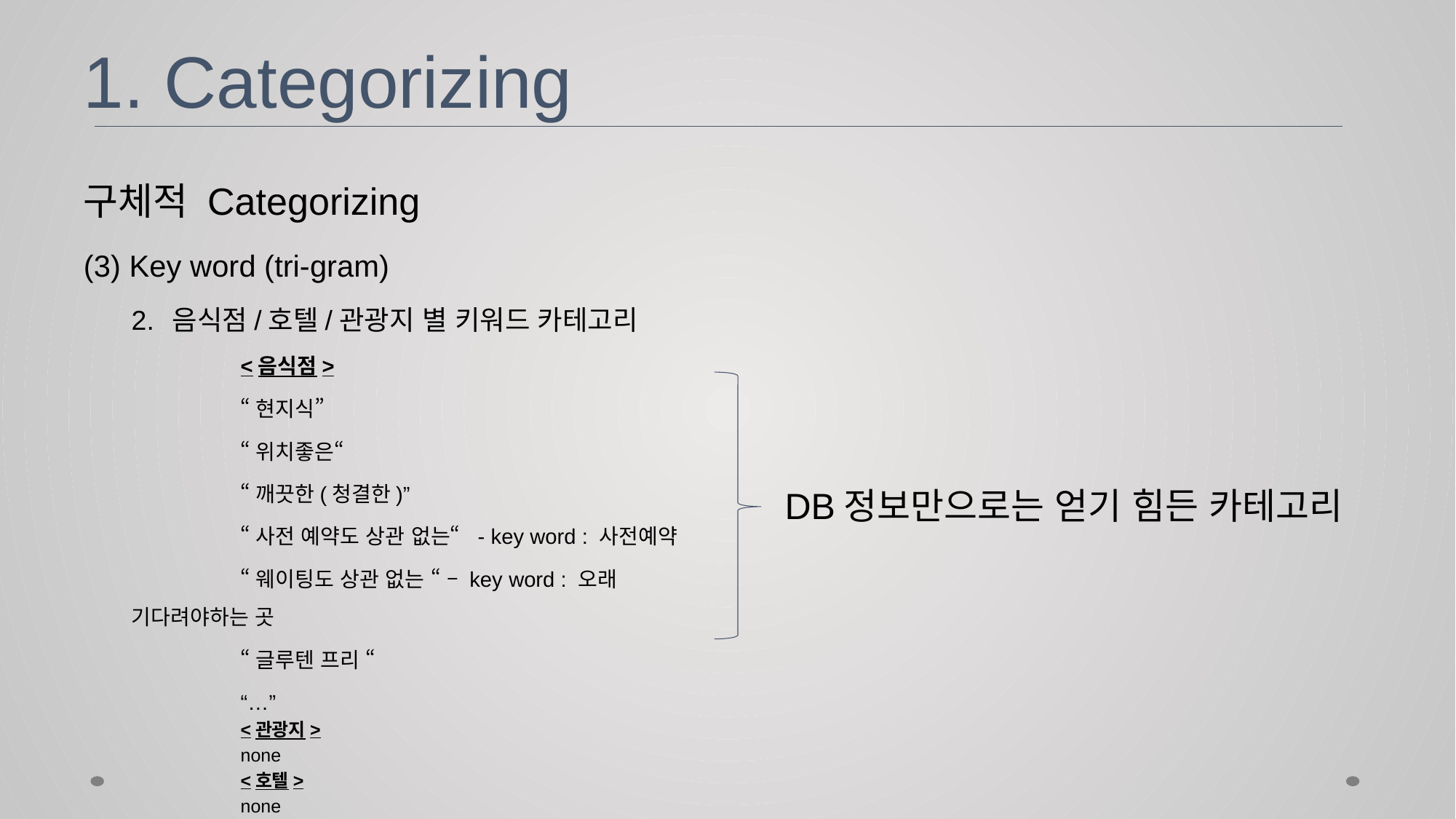

# 1. Categorizing
구체적 Categorizing
(3) Key word (tri-gram)
음식점/호텔/관광지 별 키워드 카테고리
	<음식점>
	“현지식”
	“위치좋은“
	“깨끗한(청결한)”
	“사전 예약도 상관 없는“  - key word : 사전예약
	“웨이팅도 상관 없는 “ – key word : 오래 기다려야하는 곳
 	“글루텐 프리 “
	“…”
	<관광지>
	none
	<호텔>
	none

DB정보만으로는 얻기 힘든 카테고리